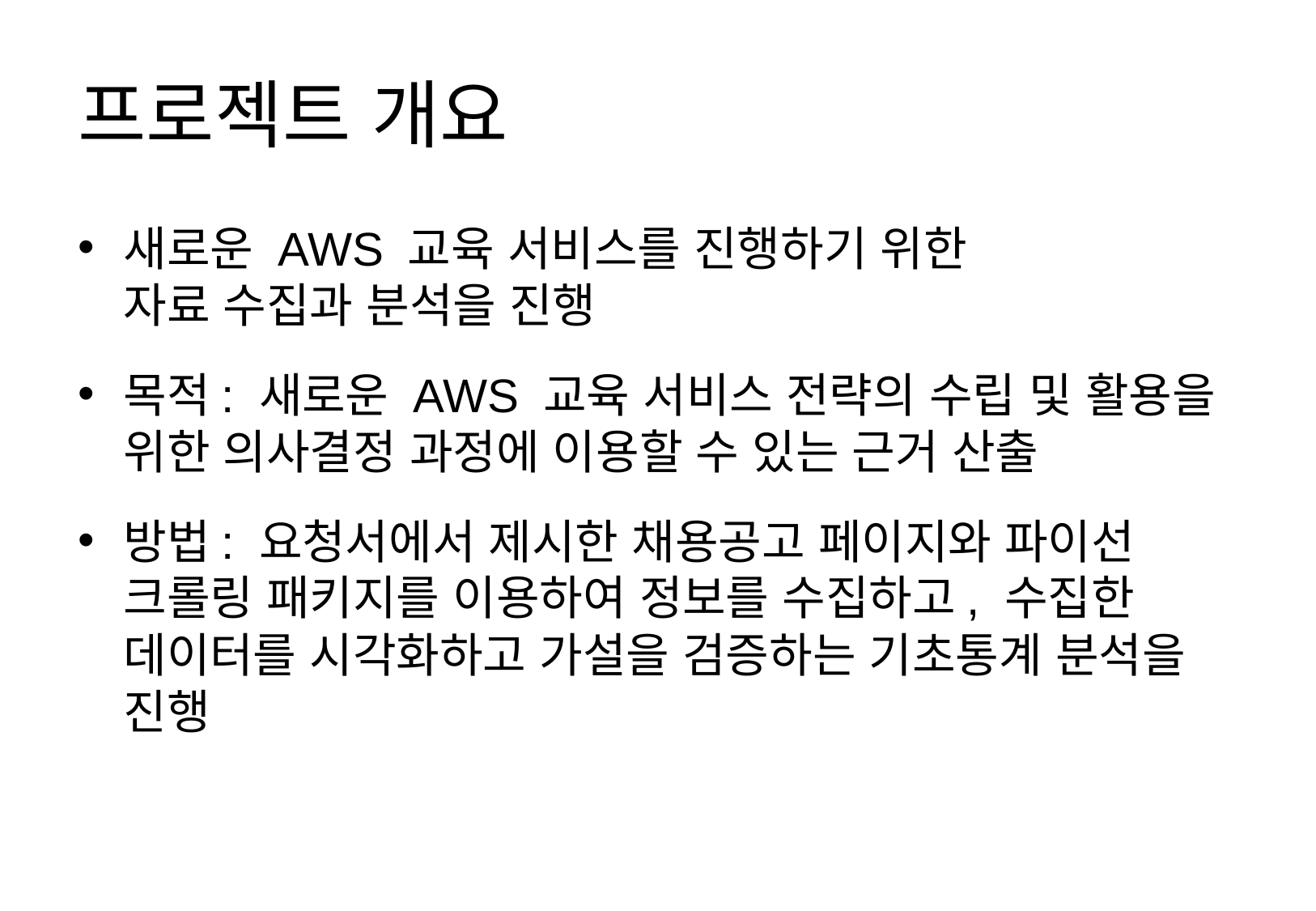

# 프로젝트 개요
새로운 AWS 교육 서비스를 진행하기 위한
자료 수집과 분석을 진행

목적: 새로운 AWS 교육 서비스 전략의 수립 및 활용을 위한 의사결정 과정에 이용할 수 있는 근거 산출

방법: 요청서에서 제시한 채용공고 페이지와 파이선 크롤링 패키지를 이용하여 정보를 수집하고, 수집한 데이터를 시각화하고 가설을 검증하는 기초통계 분석을 진행